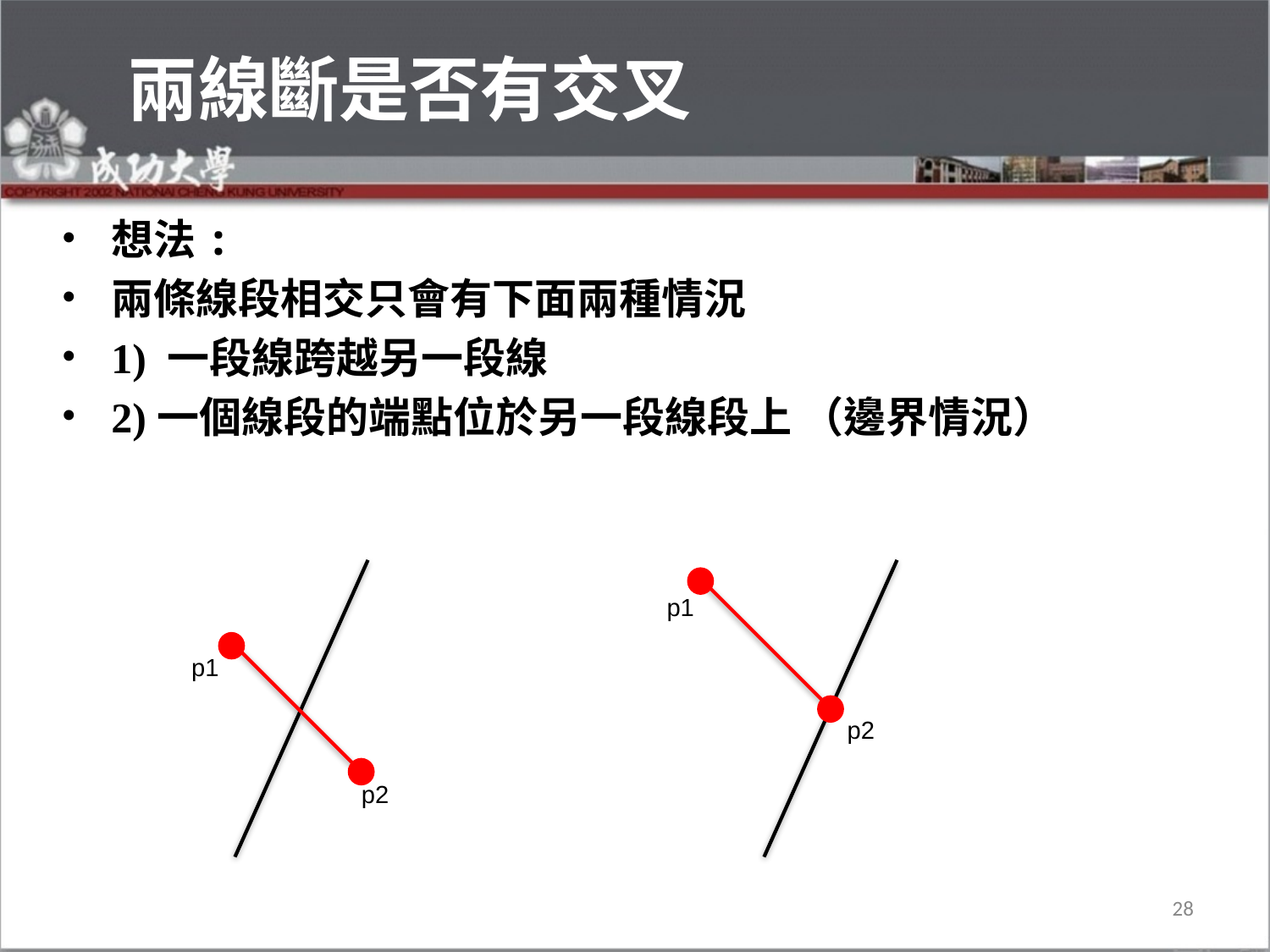

# 兩線斷是否有交叉
想法:
兩條線段相交只會有下面兩種情況
1) 一段線跨越另一段線
2)一個線段的端點位於另一段線段上 （邊界情況）

p1

p1

p2

p2
28